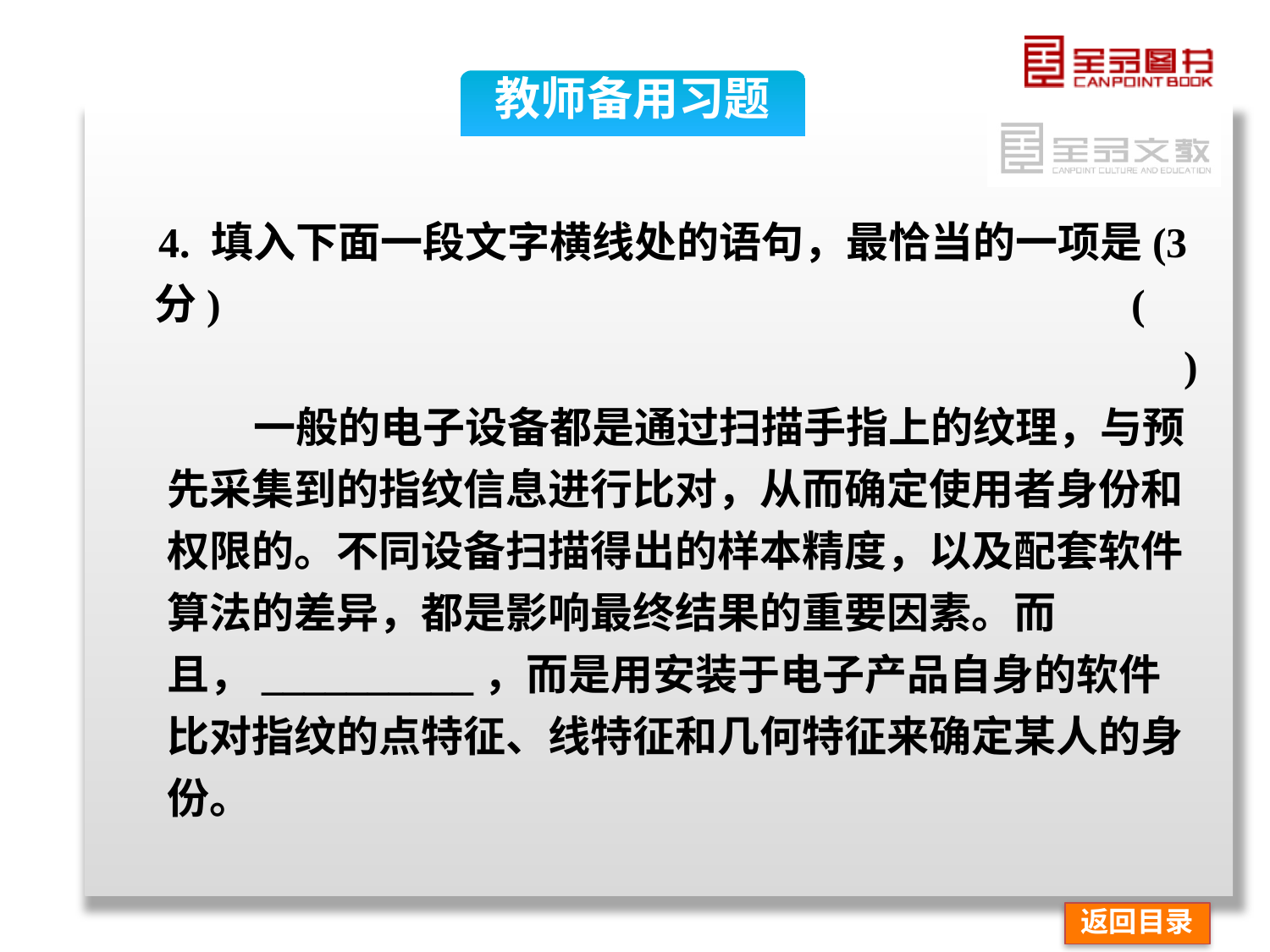

教师备用习题
4. 填入下面一段文字横线处的语句，最恰当的一项是(3分)                                                                                      (　　)
        一般的电子设备都是通过扫描手指上的纹理，与预先采集到的指纹信息进行比对，从而确定使用者身份和权限的。不同设备扫描得出的样本精度，以及配套软件算法的差异，都是影响最终结果的重要因素。而且，__________，而是用安装于电子产品自身的软件比对指纹的点特征、线特征和几何特征来确定某人的身份。
返回目录